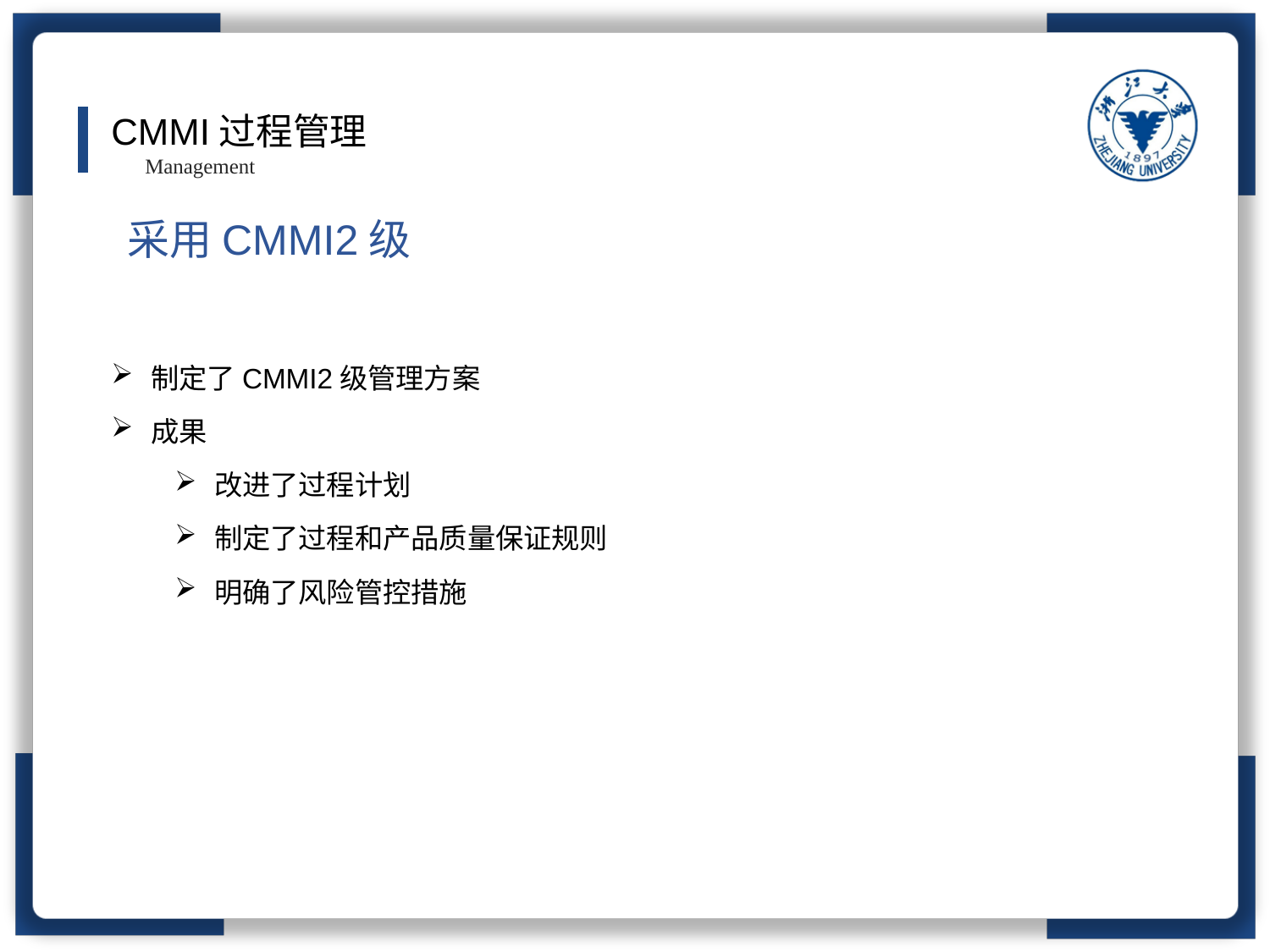

CMMI过程管理
Management
采用CMMI2级

制定了CMMI2级管理方案
成果
改进了过程计划
制定了过程和产品质量保证规则
明确了风险管控措施